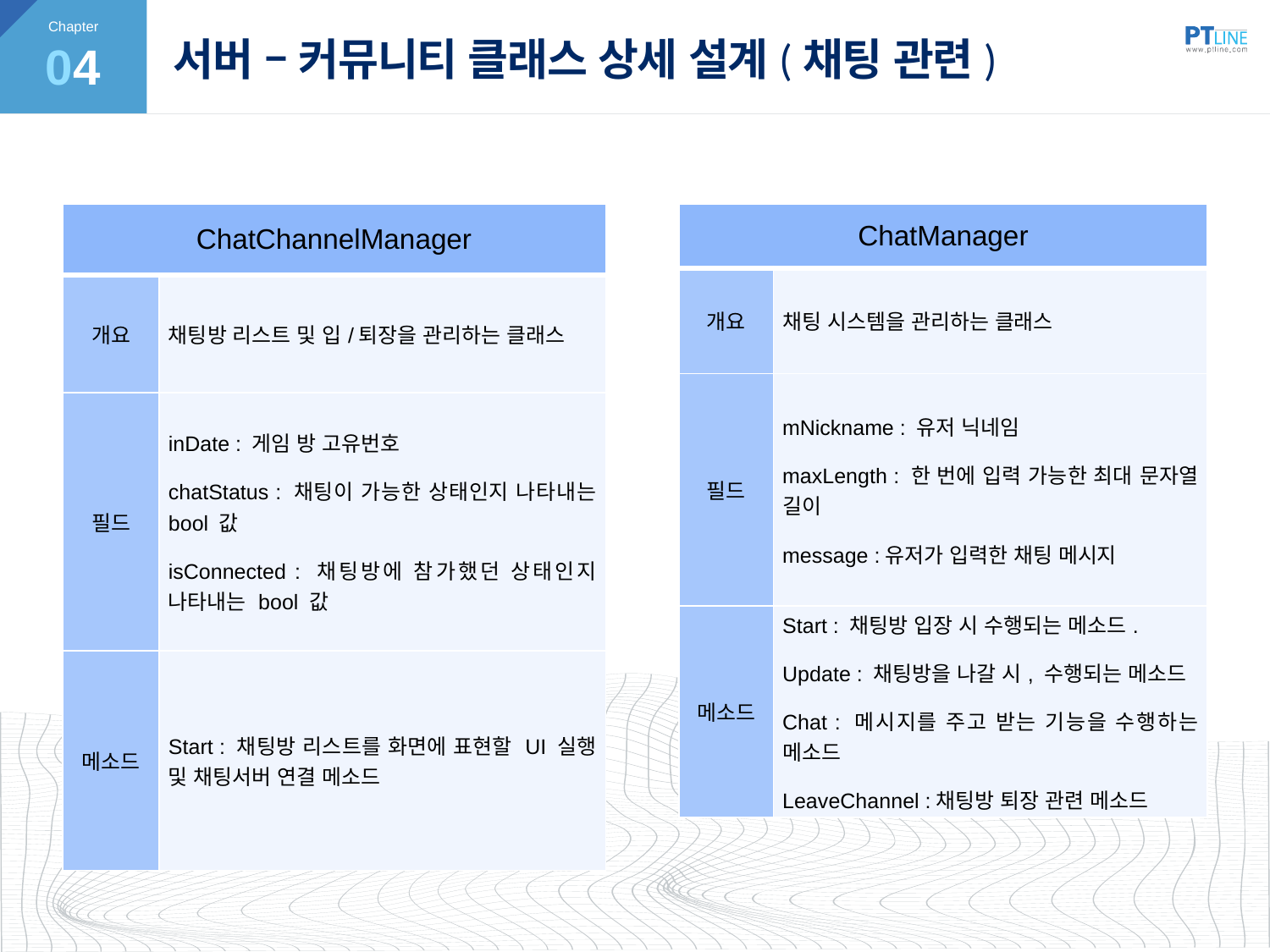

04
# 서버 – 커뮤니티 클래스 상세 설계(채팅 관련)
| ChatChannelManager |  |
| --- | --- |
| 개요 | 채팅방 리스트 및 입/퇴장을 관리하는 클래스 |
| 필드 | inDate : 게임 방 고유번호 chatStatus : 채팅이 가능한 상태인지 나타내는 bool 값 isConnected : 채팅방에 참가했던 상태인지 나타내는 bool 값 |
| 메소드 | Start : 채팅방 리스트를 화면에 표현할 UI 실행 및 채팅서버 연결 메소드 |
| ChatManager |  |
| --- | --- |
| 개요 | 채팅 시스템을 관리하는 클래스 |
| 필드 | mNickname : 유저 닉네임 maxLength : 한 번에 입력 가능한 최대 문자열 길이 message :유저가 입력한 채팅 메시지 |
| 메소드 | Start : 채팅방 입장 시 수행되는 메소드. Update : 채팅방을 나갈 시, 수행되는 메소드 Chat : 메시지를 주고 받는 기능을 수행하는 메소드 LeaveChannel :채팅방 퇴장 관련 메소드 |